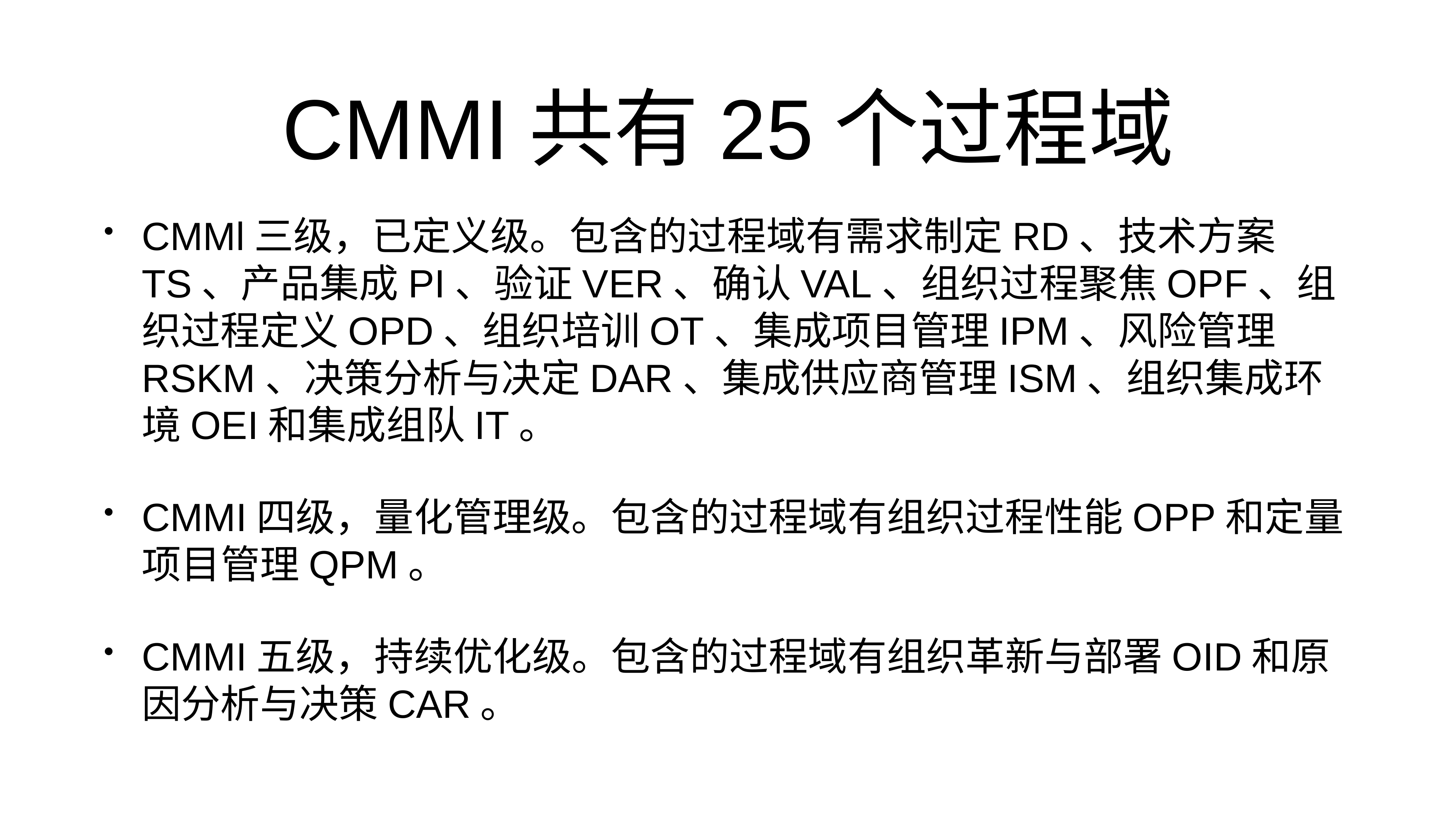

# CMMI共有25个过程域
CMMl三级，已定义级。包含的过程域有需求制定RD、技术方案TS、产品集成PI、验证VER、确认VAL、组织过程聚焦OPF、组织过程定义OPD、组织培训OT、集成项目管理IPM、风险管理RSKM、决策分析与决定DAR、集成供应商管理ISM、组织集成环境OEI和集成组队IT。
CMMI四级，量化管理级。包含的过程域有组织过程性能OPP和定量项目管理QPM。
CMMI五级，持续优化级。包含的过程域有组织革新与部署OID和原因分析与决策CAR。